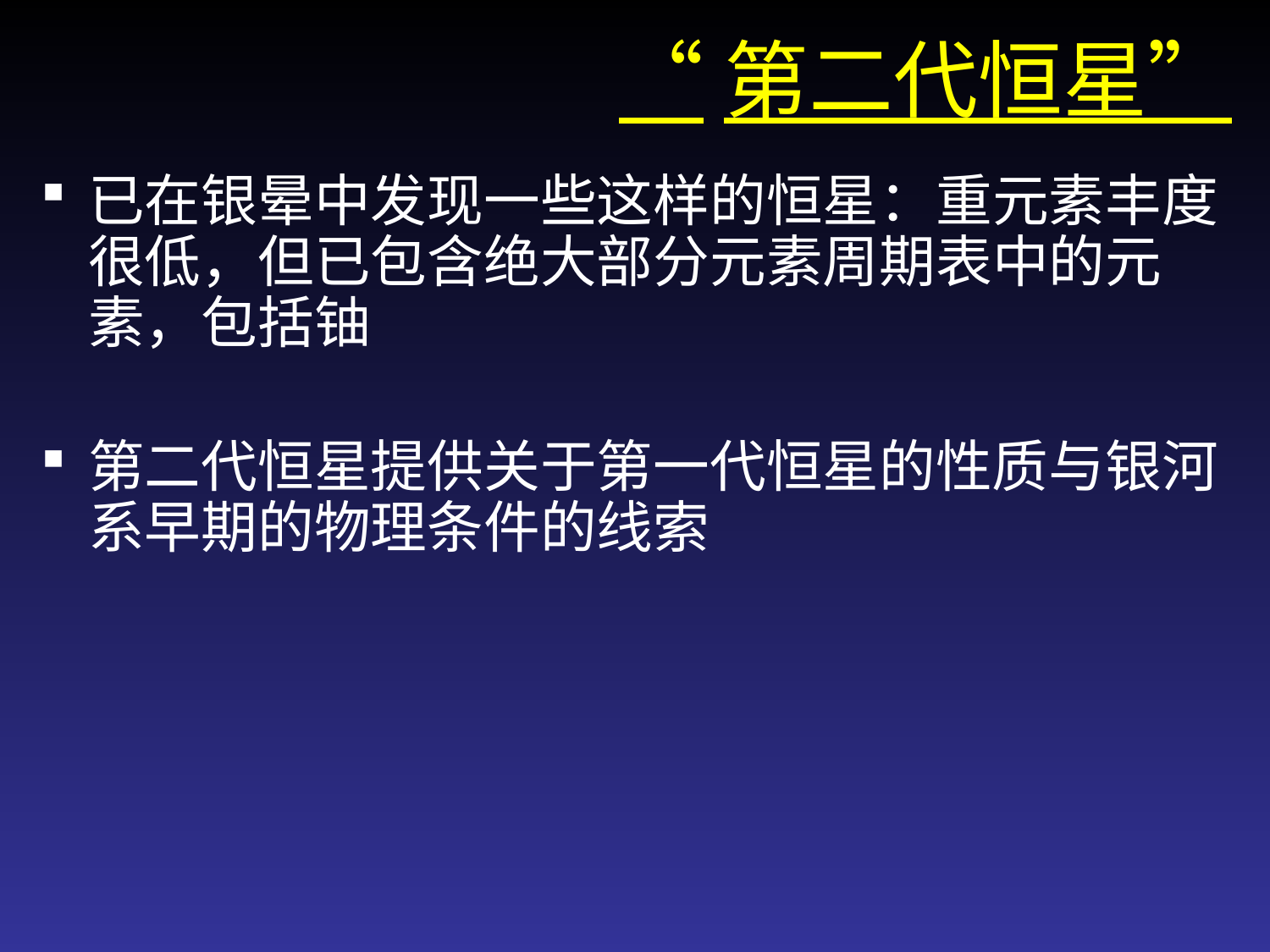

# “第二代恒星”
已在银晕中发现一些这样的恒星：重元素丰度很低，但已包含绝大部分元素周期表中的元素，包括铀

第二代恒星提供关于第一代恒星的性质与银河系早期的物理条件的线索